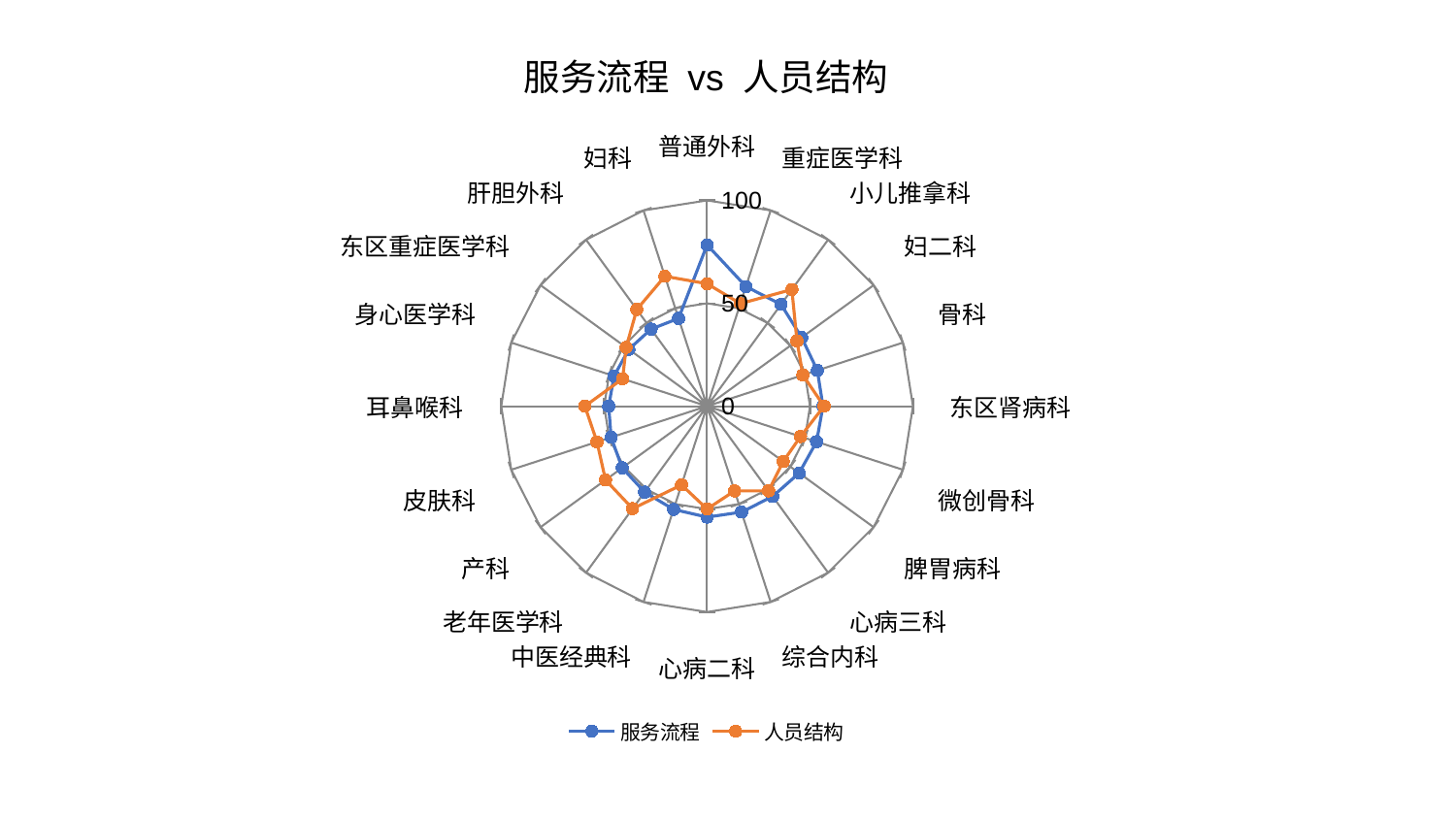

### Chart: 服务流程 vs 人员结构

| Category | 服务流程 | 人员结构 |
|---|---|---|
| 普通外科 | 78.39145071439467 | 59.51865322494658 |
| 重症医学科 | 61.14123518853105 | 52.41061834839394 |
| 小儿推拿科 | 61.123687123795385 | 70.09382547852292 |
| 妇二科 | 56.79928856687887 | 53.96989503435162 |
| 骨科 | 56.30894346167187 | 48.93414801866732 |
| 东区肾病科 | 56.29593280940472 | 56.815719940612844 |
| 微创骨科 | 55.926260687669455 | 47.744428357471406 |
| 脾胃病科 | 55.29266115111769 | 45.7326691863914 |
| 心病三科 | 54.204801119382125 | 50.84306291643218 |
| 综合内科 | 54.12017139755789 | 43.289400251348965 |
| 心病二科 | 53.906501473462534 | 49.970051771997184 |
| 中医经典科 | 52.721572352263436 | 40.24208622904871 |
| 老年医学科 | 51.6235085853677 | 61.52919148316098 |
| 产科 | 50.971111593137834 | 61.0011517259956 |
| 皮肤科 | 49.009932364080605 | 56.23188498147123 |
| 耳鼻喉科 | 47.79297608612322 | 59.358563219059945 |
| 身心医学科 | 47.53637022351755 | 43.15015245944306 |
| 东区重症医学科 | 47.00031119387123 | 48.620465649786915 |
| 肝胆外科 | 46.295136921343186 | 58.107561941469896 |
| 妇科 | 44.85552380514751 | 66.36809533125594 |
44